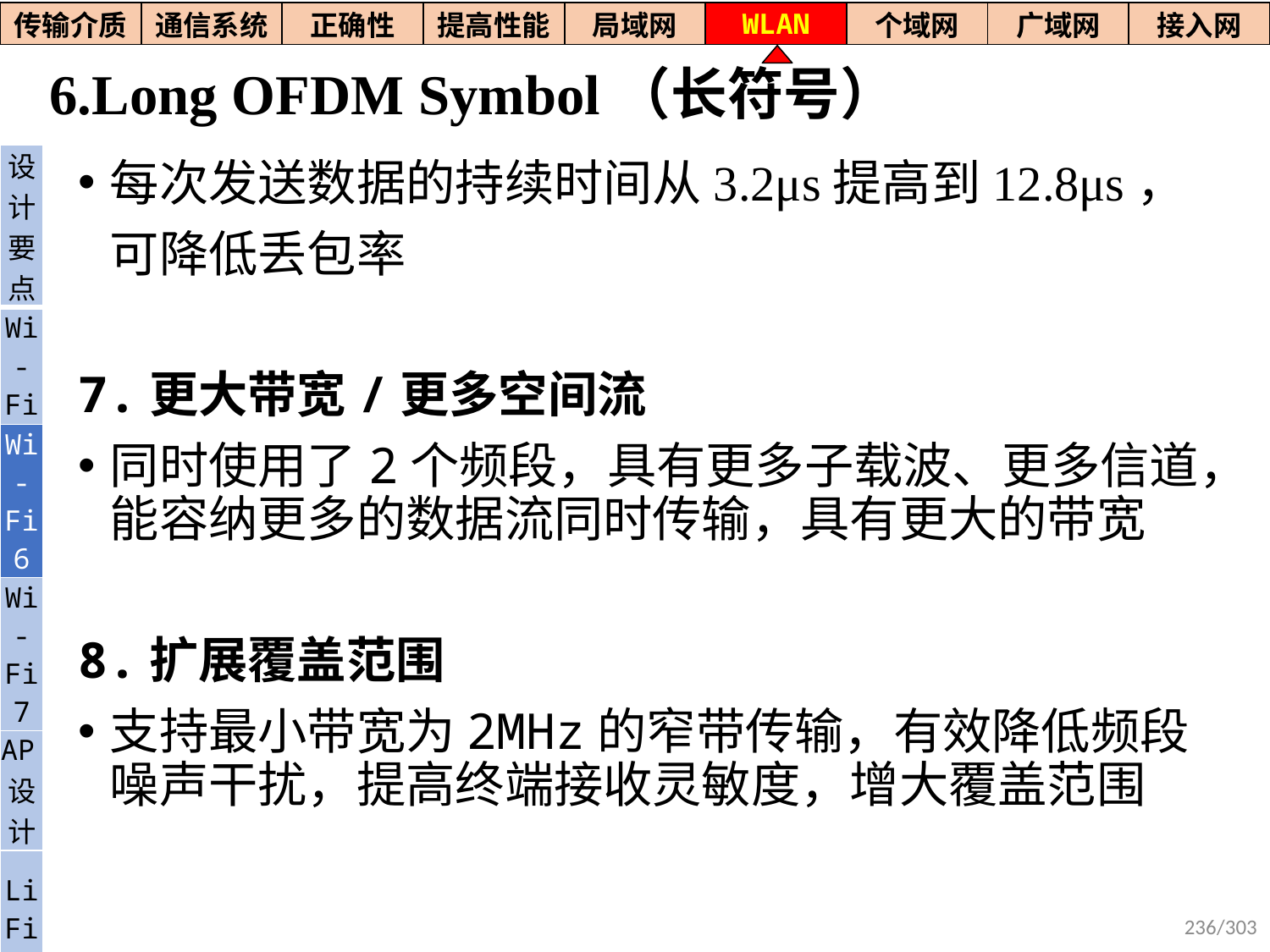

| 传输介质 | 通信系统 | 正确性 | 提高性能 | 局域网 | WLAN | 个域网 | 广域网 | 接入网 |
| --- | --- | --- | --- | --- | --- | --- | --- | --- |

# 6.Long OFDM Symbol（长符号）
每次发送数据的持续时间从3.2μs提高到12.8μs，可降低丢包率

7.更大带宽/更多空间流
同时使用了2个频段，具有更多子载波、更多信道，能容纳更多的数据流同时传输，具有更大的带宽

8.扩展覆盖范围
支持最小带宽为2MHz的窄带传输，有效降低频段噪声干扰，提高终端接收灵敏度，增大覆盖范围

| 设计要点 |
| --- |
| Wi- Fi |
| Wi-Fi6 |
| Wi-Fi7 |
| AP设计 |
| Li Fi |
236/303